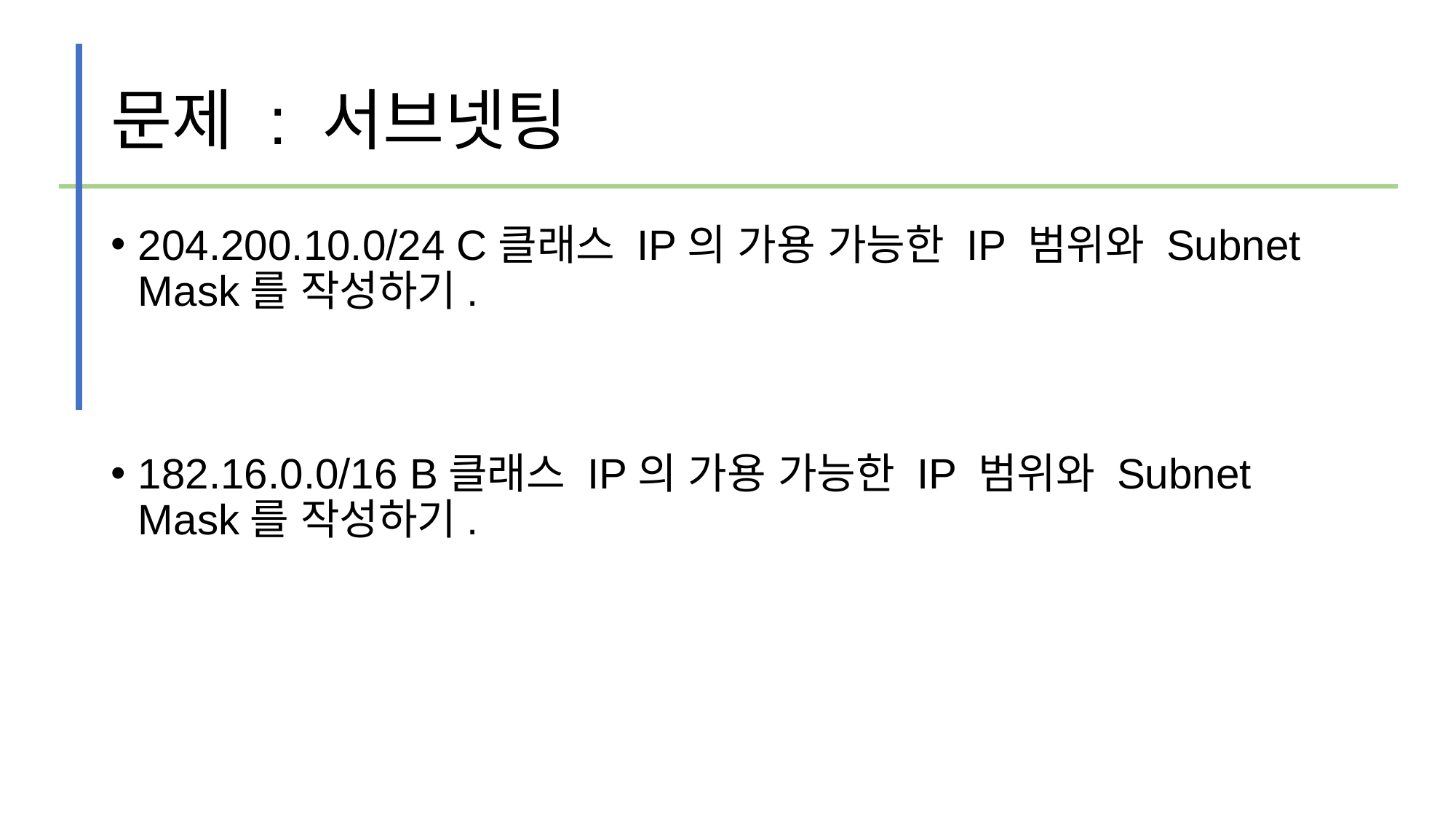

# 문제 : 서브넷팅
204.200.10.0/24 C클래스 IP의 가용 가능한 IP 범위와 Subnet Mask를 작성하기.

182.16.0.0/16 B클래스 IP의 가용 가능한 IP 범위와 Subnet Mask를 작성하기.